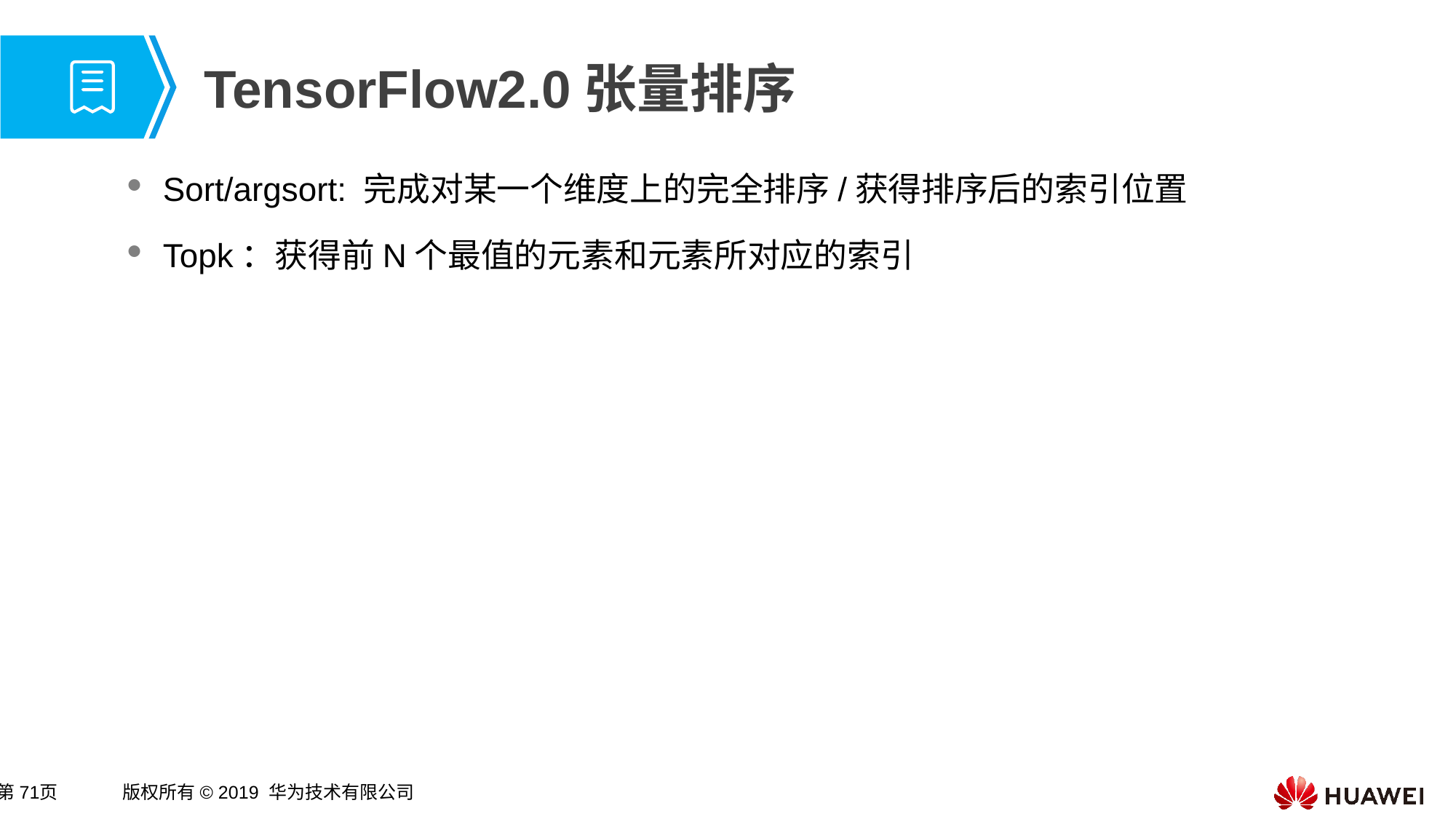

# TensorFlow2.0张量排序
Sort/argsort: 完成对某一个维度上的完全排序/获得排序后的索引位置
Topk：获得前N个最值的元素和元素所对应的索引